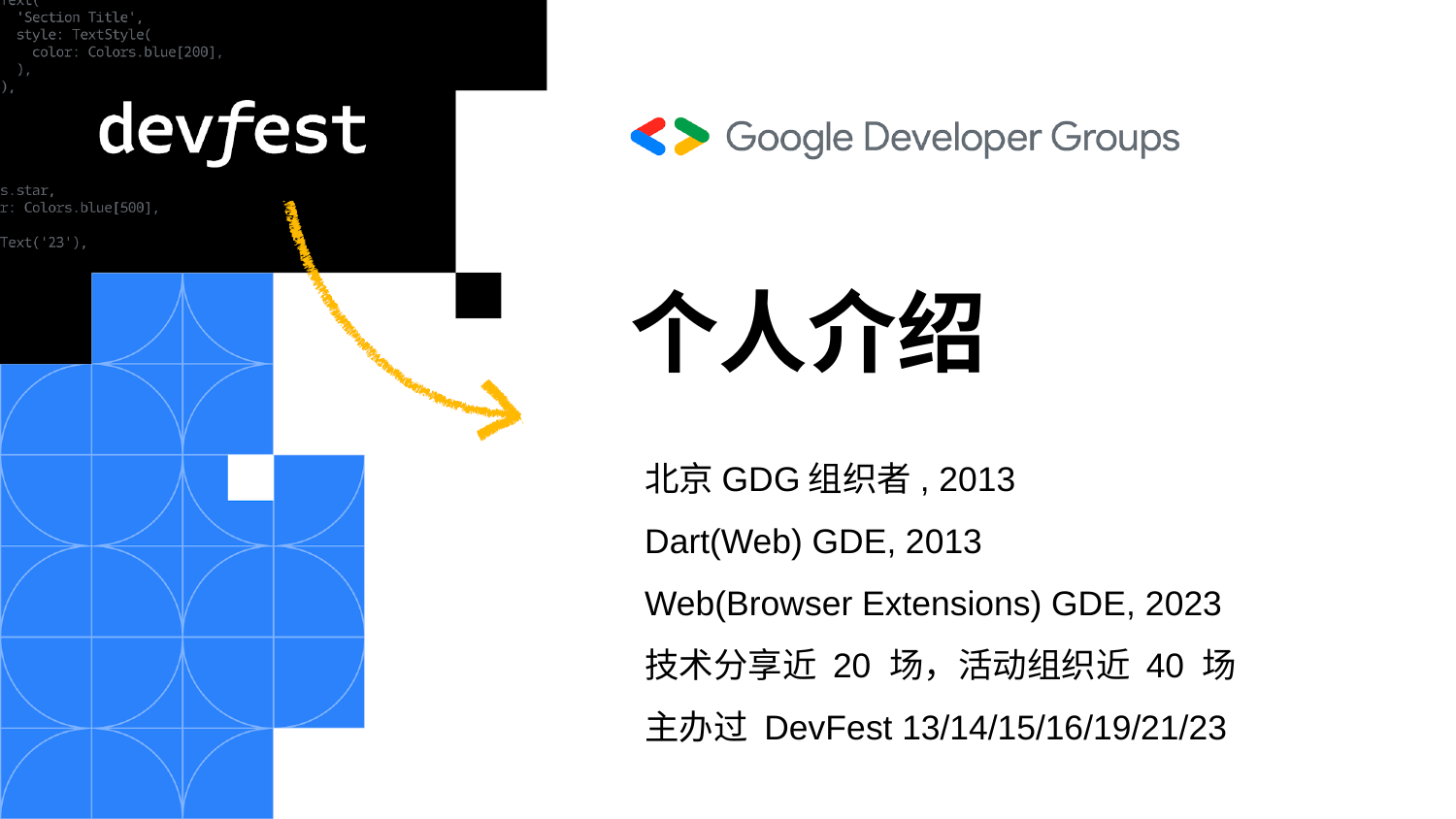

# 个人介绍
北京GDG组织者, 2013
Dart(Web) GDE, 2013
Web(Browser Extensions) GDE, 2023
技术分享近 20 场，活动组织近 40 场
主办过 DevFest 13/14/15/16/19/21/23